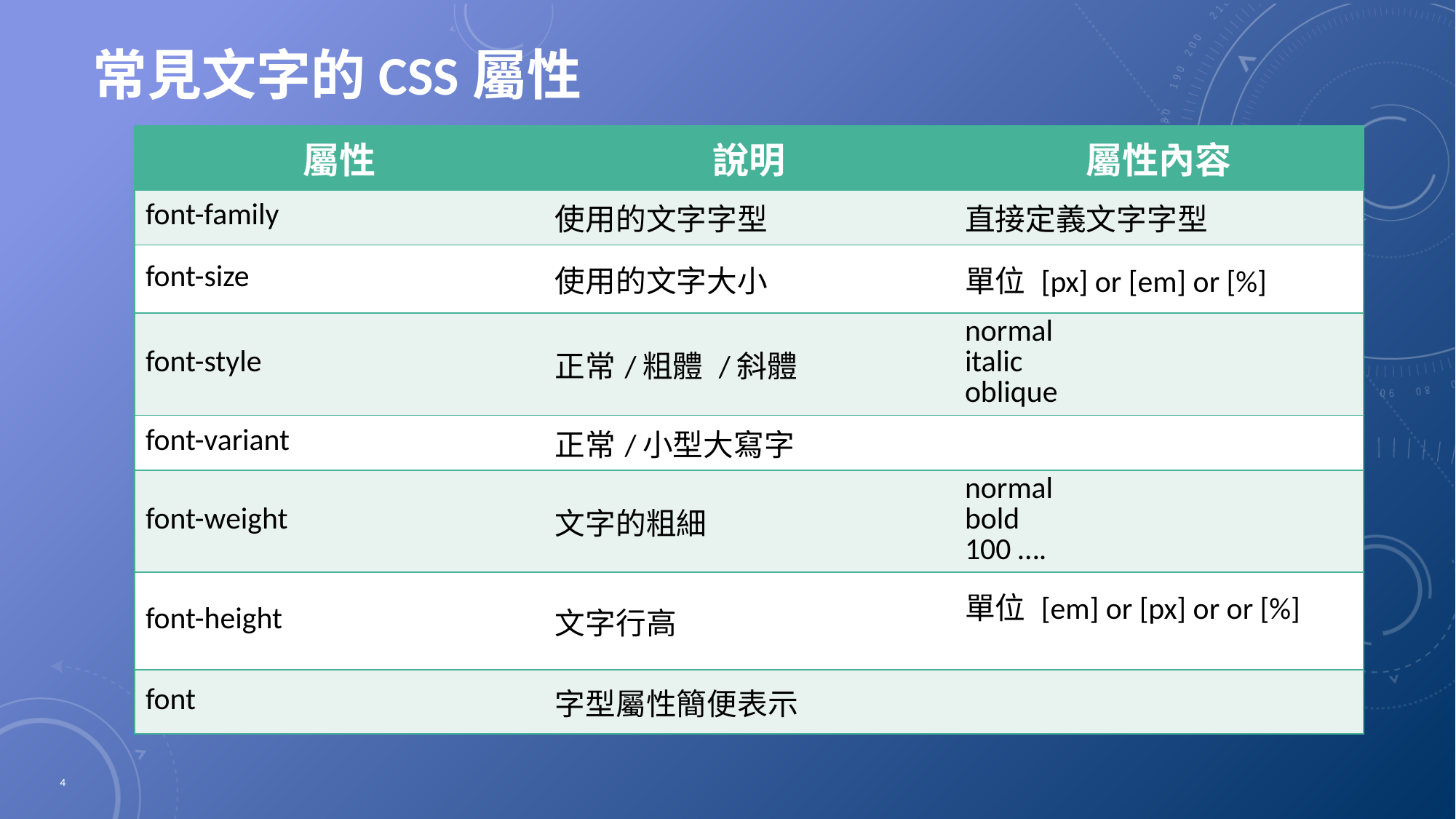

# 常見文字的CSS屬性
| 屬性 | 說明 | 屬性內容 |
| --- | --- | --- |
| font-family | 使用的文字字型 | 直接定義文字字型 |
| font-size | 使用的文字大小 | 單位 [px] or [em] or [%] |
| font-style | 正常/粗體 /斜體 | normal italic oblique |
| font-variant | 正常/小型大寫字 |  |
| font-weight | 文字的粗細 | normal bold 100 …. |
| font-height | 文字行高 | 單位 [em] or [px] or or [%] |
| font | 字型屬性簡便表示 |  |
4